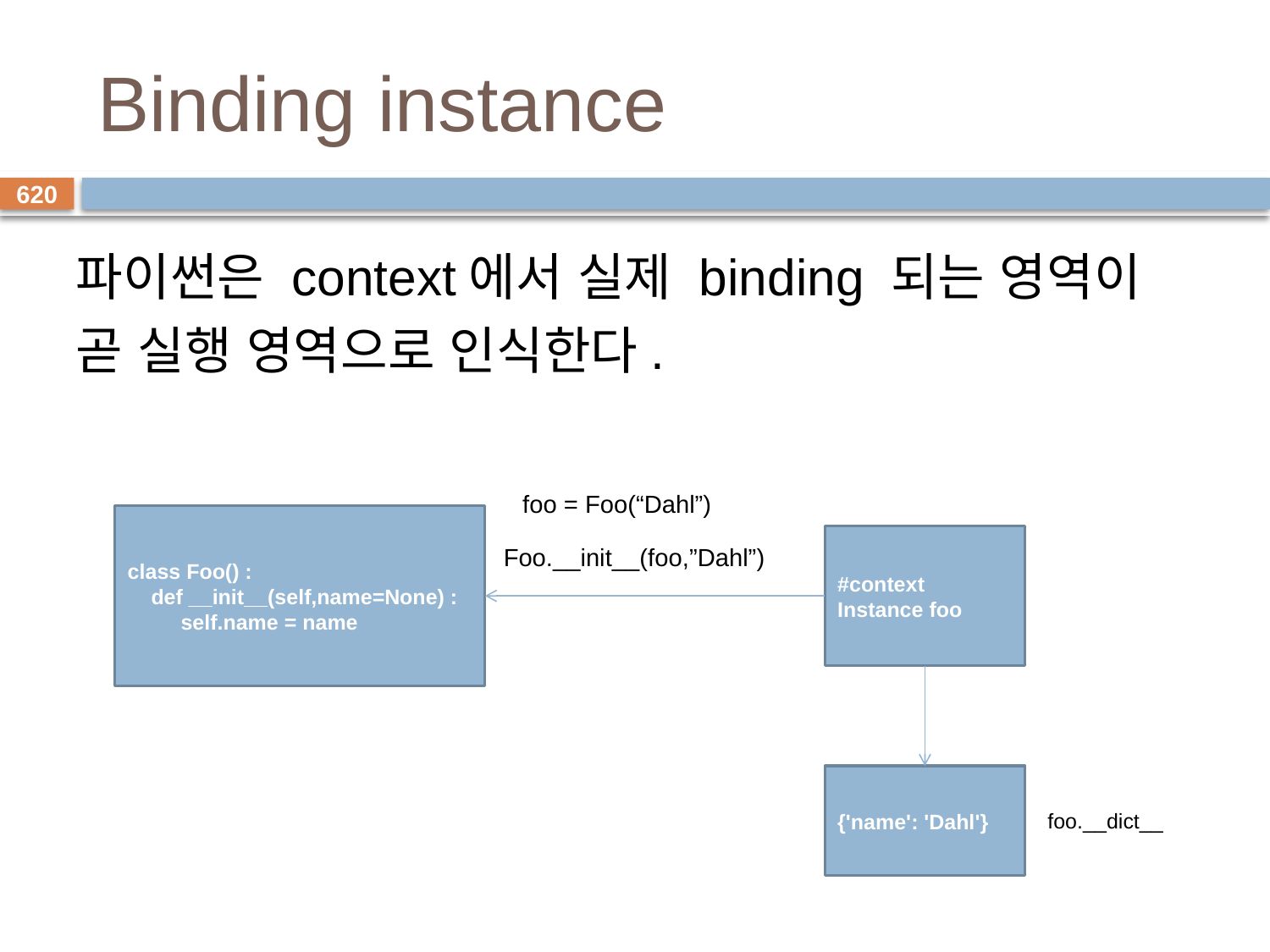

# Binding instance
620
파이썬은 context에서 실제 binding 되는 영역이  곧 실행 영역으로 인식한다.
foo = Foo(“Dahl”)
class Foo() :
    def __init__(self,name=None) :
         self.name = name
#context
Instance foo
Foo.__init__(foo,”Dahl”)
{'name': 'Dahl'}
foo.__dict__